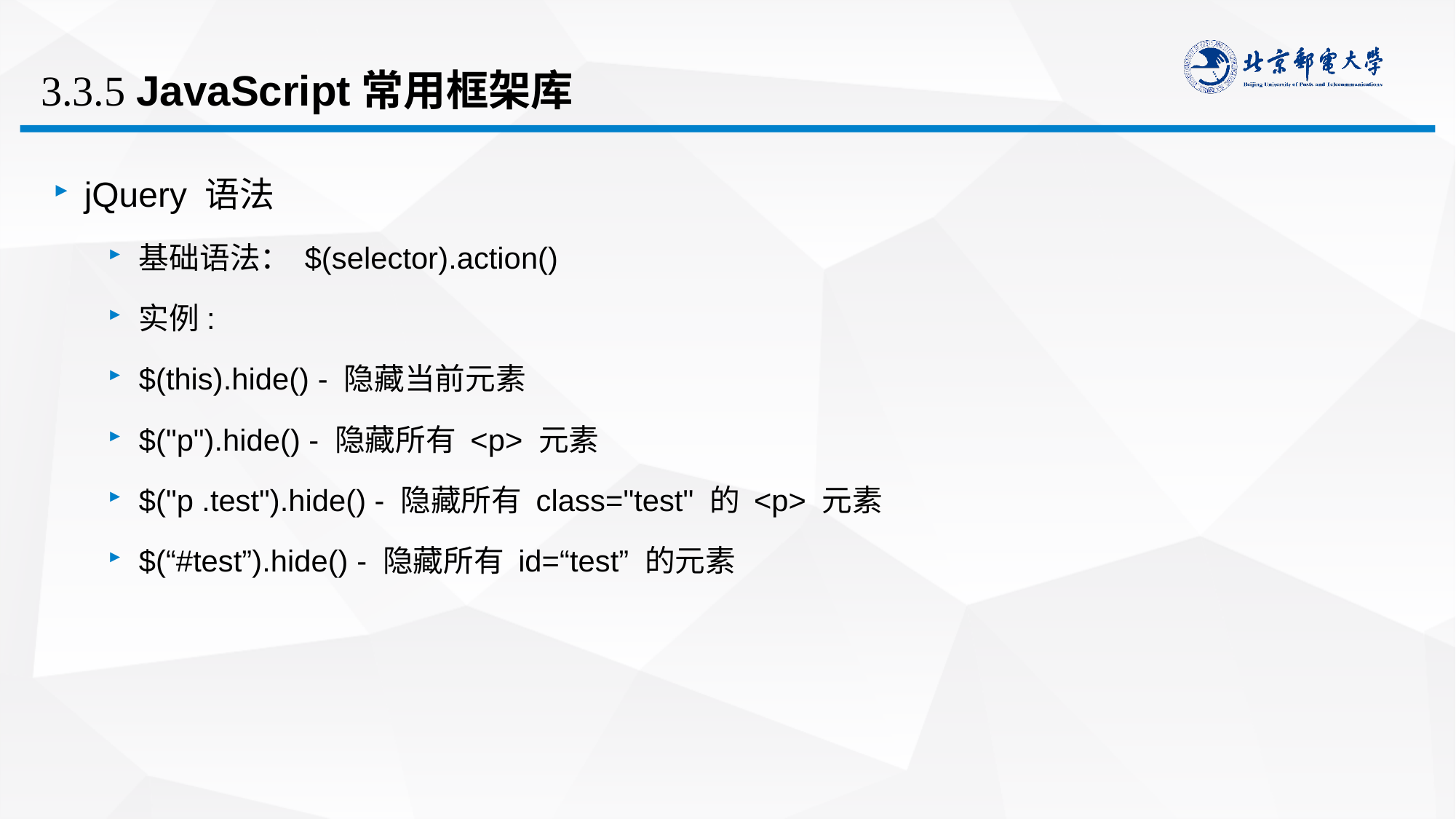

# 3.3.5 JavaScript常用框架库
jQuery 语法
基础语法： $(selector).action()
实例:
$(this).hide() - 隐藏当前元素
$("p").hide() - 隐藏所有 <p> 元素
$("p .test").hide() - 隐藏所有 class="test" 的 <p> 元素
$(“#test”).hide() - 隐藏所有 id=“test” 的元素